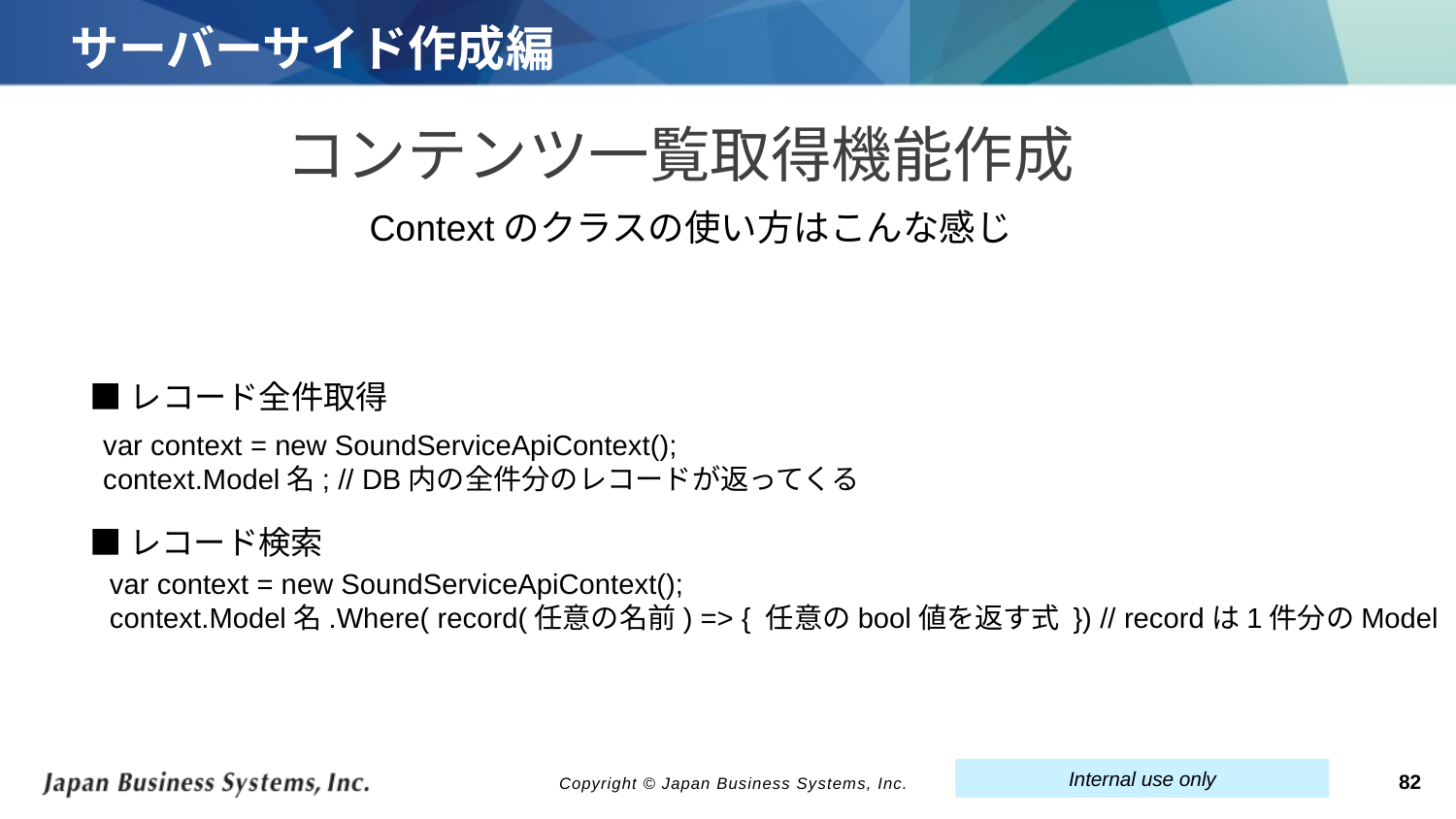

# サーバーサイド作成編
コンテンツ一覧取得機能作成
Contextのクラスの使い方はこんな感じ
■レコード全件取得
var context = new SoundServiceApiContext();
context.Model名; // DB内の全件分のレコードが返ってくる
■レコード検索
var context = new SoundServiceApiContext();
context.Model名.Where( record(任意の名前) => { 任意のbool値を返す式 }) // recordは1件分のModel